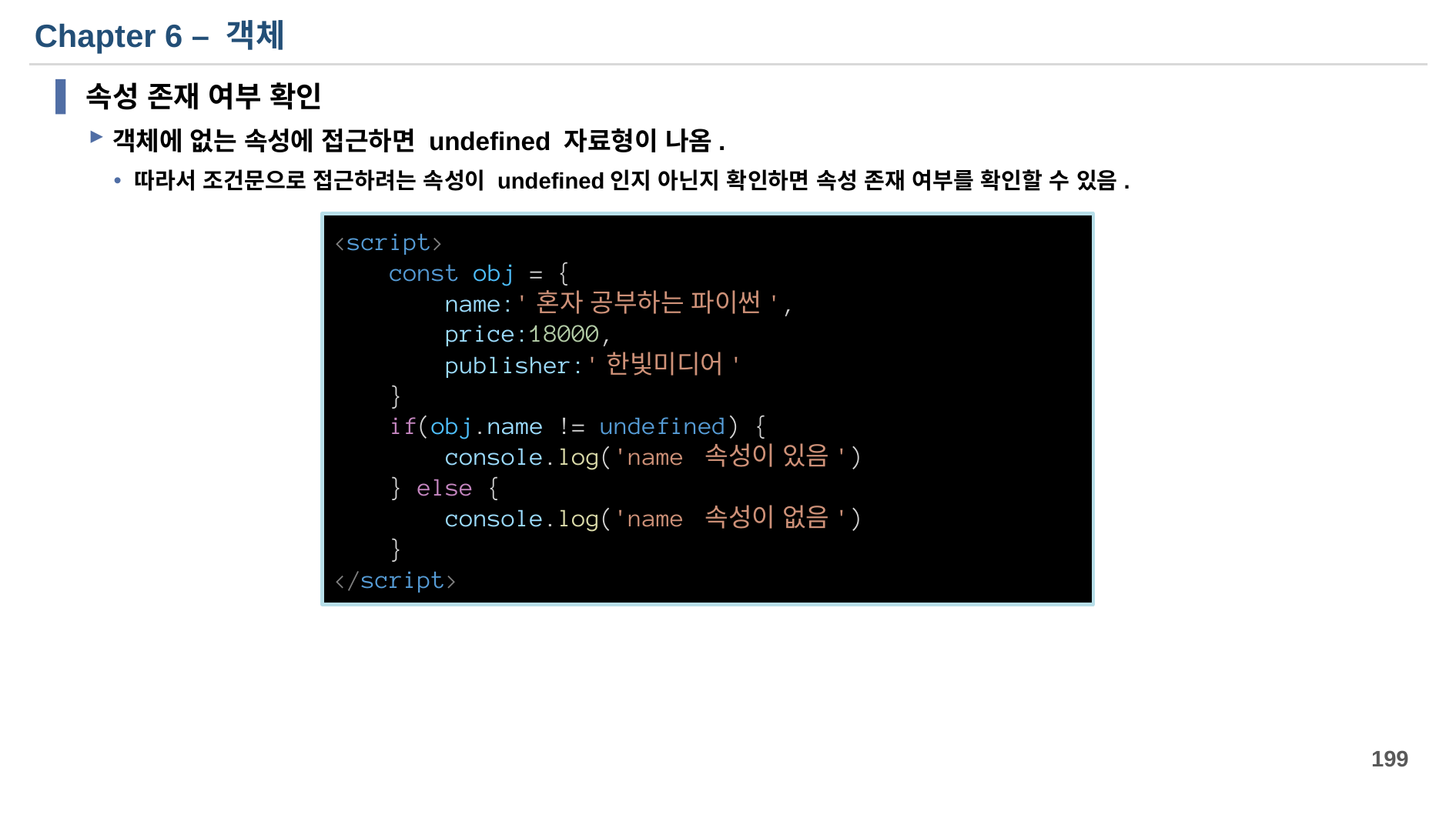

# Chapter 6 – 객체
속성 존재 여부 확인
객체에 없는 속성에 접근하면 undefined 자료형이 나옴.
따라서 조건문으로 접근하려는 속성이 undefined인지 아닌지 확인하면 속성 존재 여부를 확인할 수 있음.

<script>
    const obj = {
        name:'혼자 공부하는 파이썬',
        price:18000,
        publisher:'한빛미디어'
    }
    if(obj.name != undefined) {
        console.log('name 속성이 있음')
    } else {
        console.log('name 속성이 없음')
    }
</script>
199